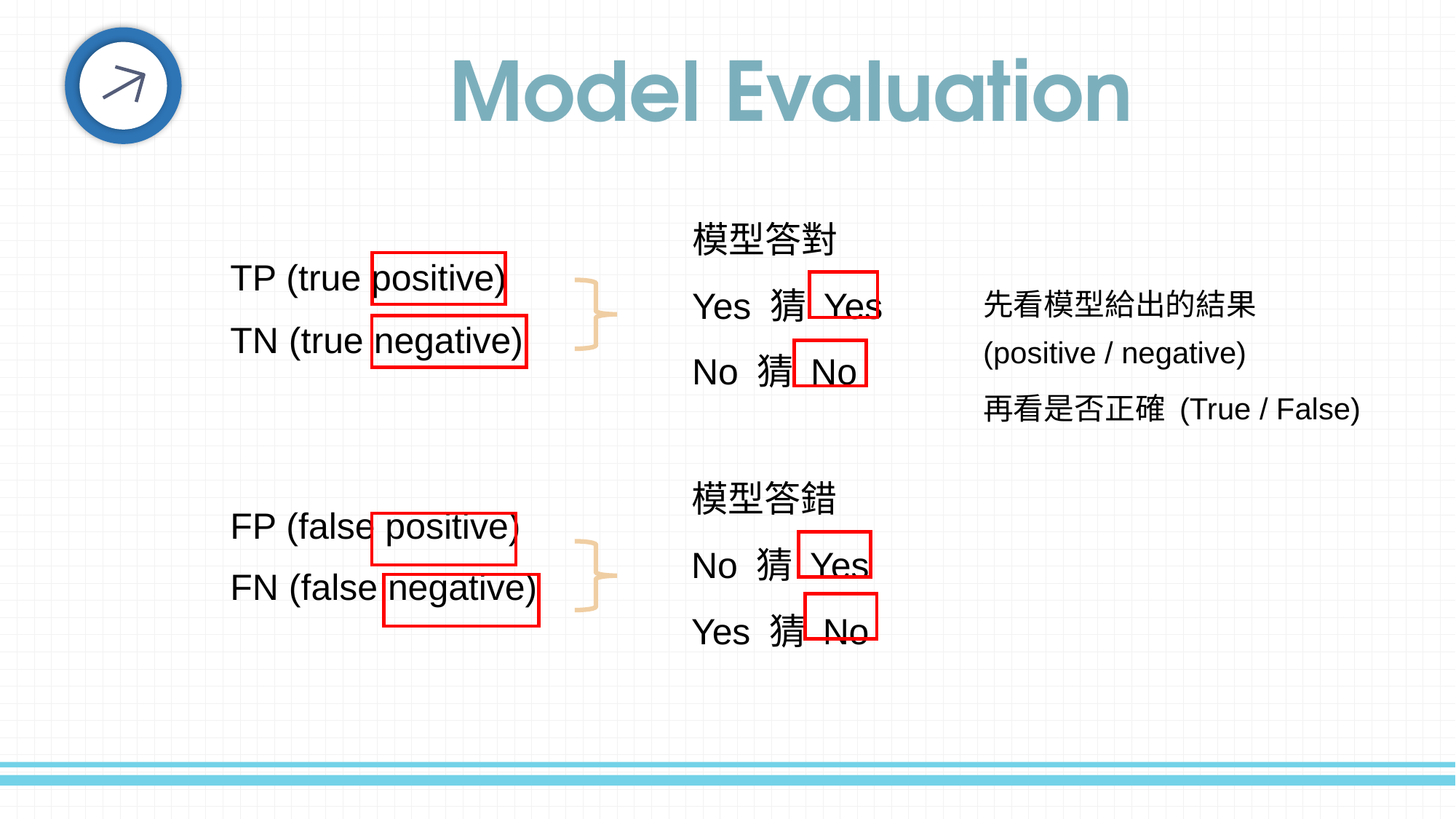

Model Evaluation
模型答對
Yes 猜 Yes
No 猜 No
TP (true positive)
TN (true negative)

FP (false positive)
FN (false negative)

先看模型給出的結果 (positive / negative)
再看是否正確 (True / False)

模型答錯
No 猜 Yes
Yes 猜 No